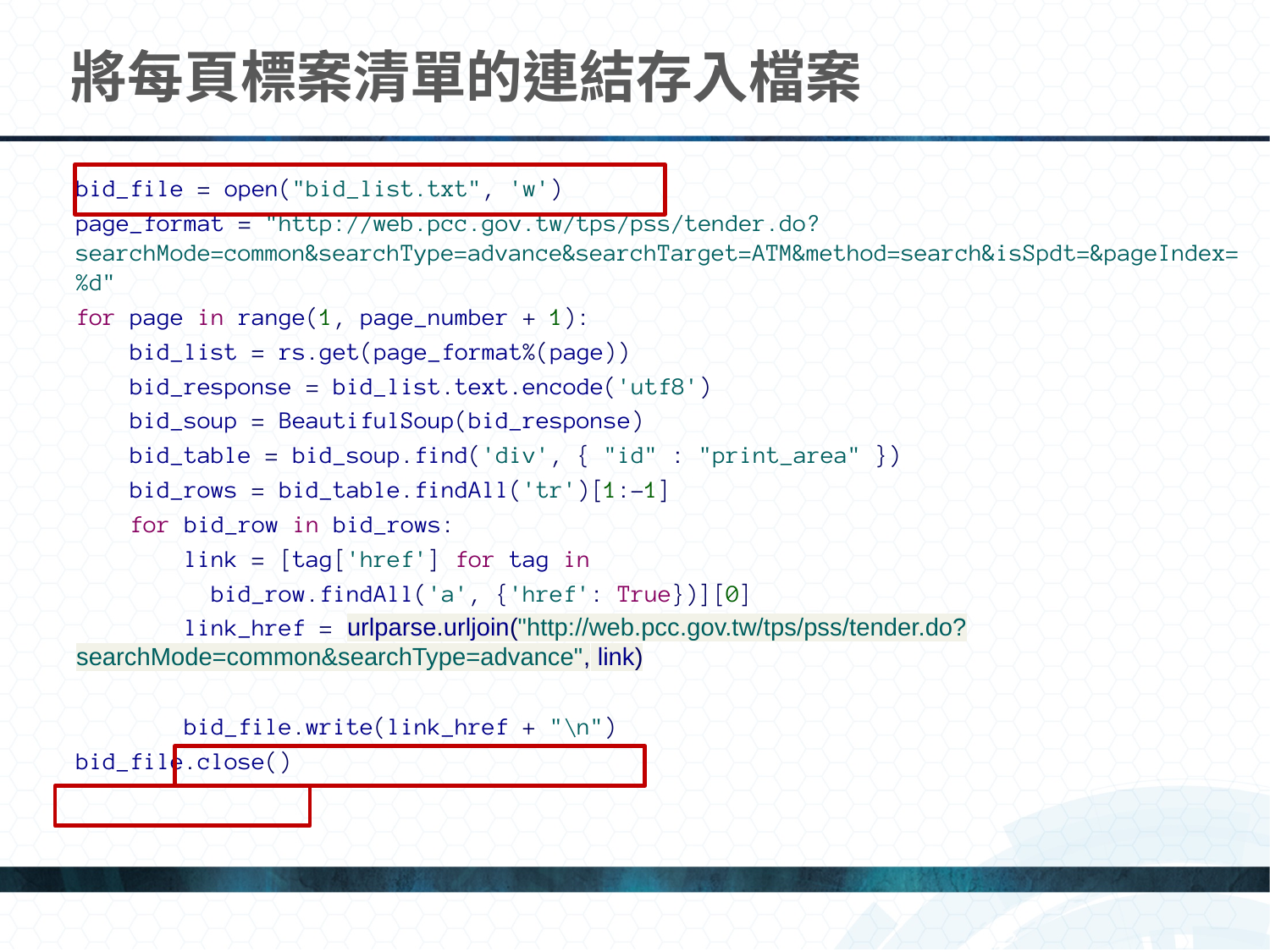

# 將每頁標案清單的連結存入檔案

bid_file = open("bid_list.txt", 'w')
page_format = "http://web.pcc.gov.tw/tps/pss/tender.do?searchMode=common&searchType=advance&searchTarget=ATM&method=search&isSpdt=&pageIndex=%d"
for page in range(1, page_number + 1):
    bid_list = rs.get(page_format%(page))
    bid_response = bid_list.text.encode('utf8')
    bid_soup = BeautifulSoup(bid_response)
    bid_table = bid_soup.find('div', { "id" : "print_area" })
    bid_rows = bid_table.findAll('tr')[1:-1]
    for bid_row in bid_rows:
        link = [tag['href'] for tag in
          bid_row.findAll('a', {'href': True})][0]
        link_href = urlparse.urljoin("http://web.pcc.gov.tw/tps/pss/tender.do?searchMode=common&searchType=advance", link)

        bid_file.write(link_href + "\n")
bid_file.close()